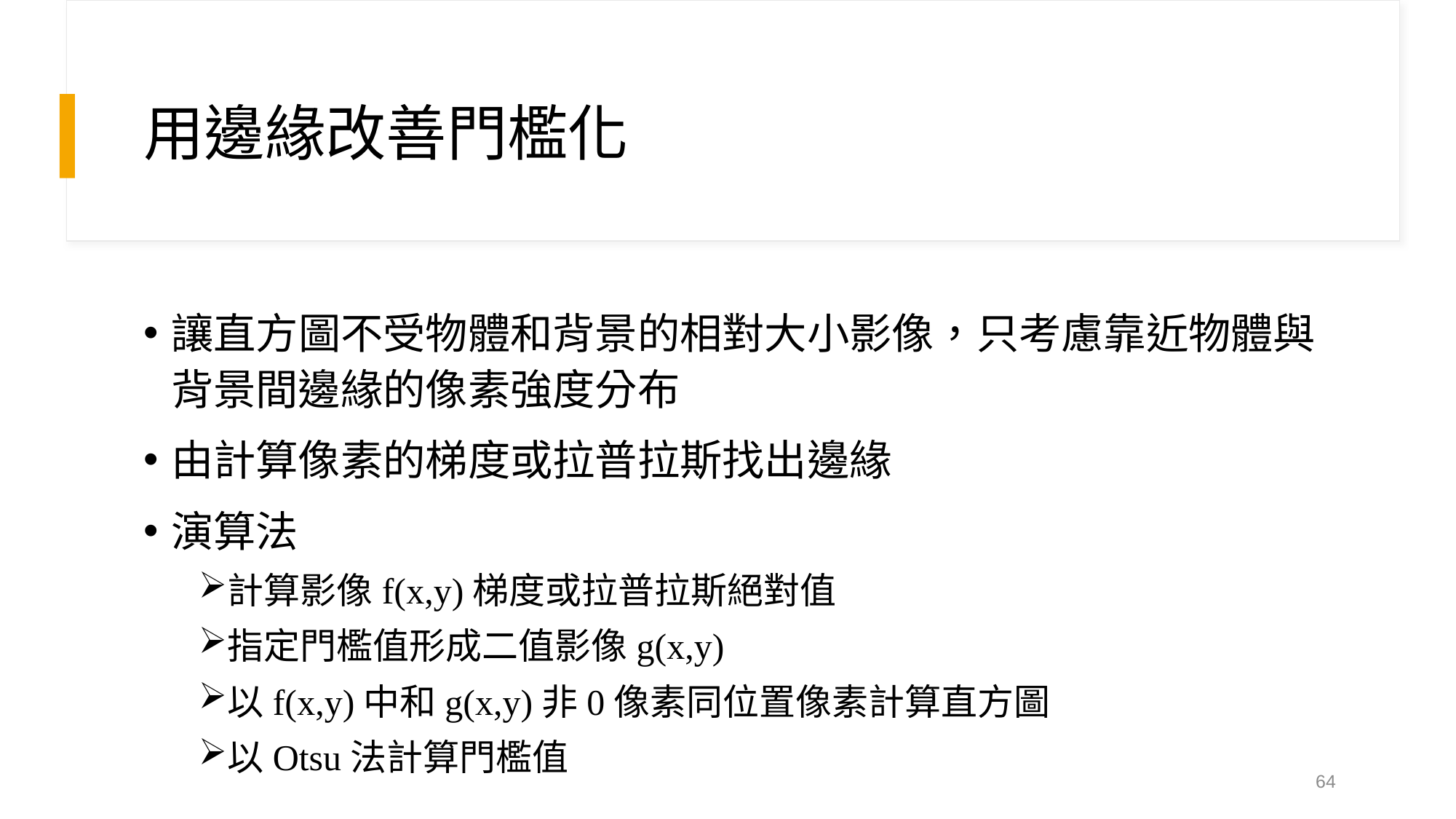

# 用邊緣改善門檻化
讓直方圖不受物體和背景的相對大小影像，只考慮靠近物體與背景間邊緣的像素強度分布
由計算像素的梯度或拉普拉斯找出邊緣
演算法
計算影像f(x,y)梯度或拉普拉斯絕對值
指定門檻值形成二值影像g(x,y)
以f(x,y)中和g(x,y)非0像素同位置像素計算直方圖
以Otsu法計算門檻值
64